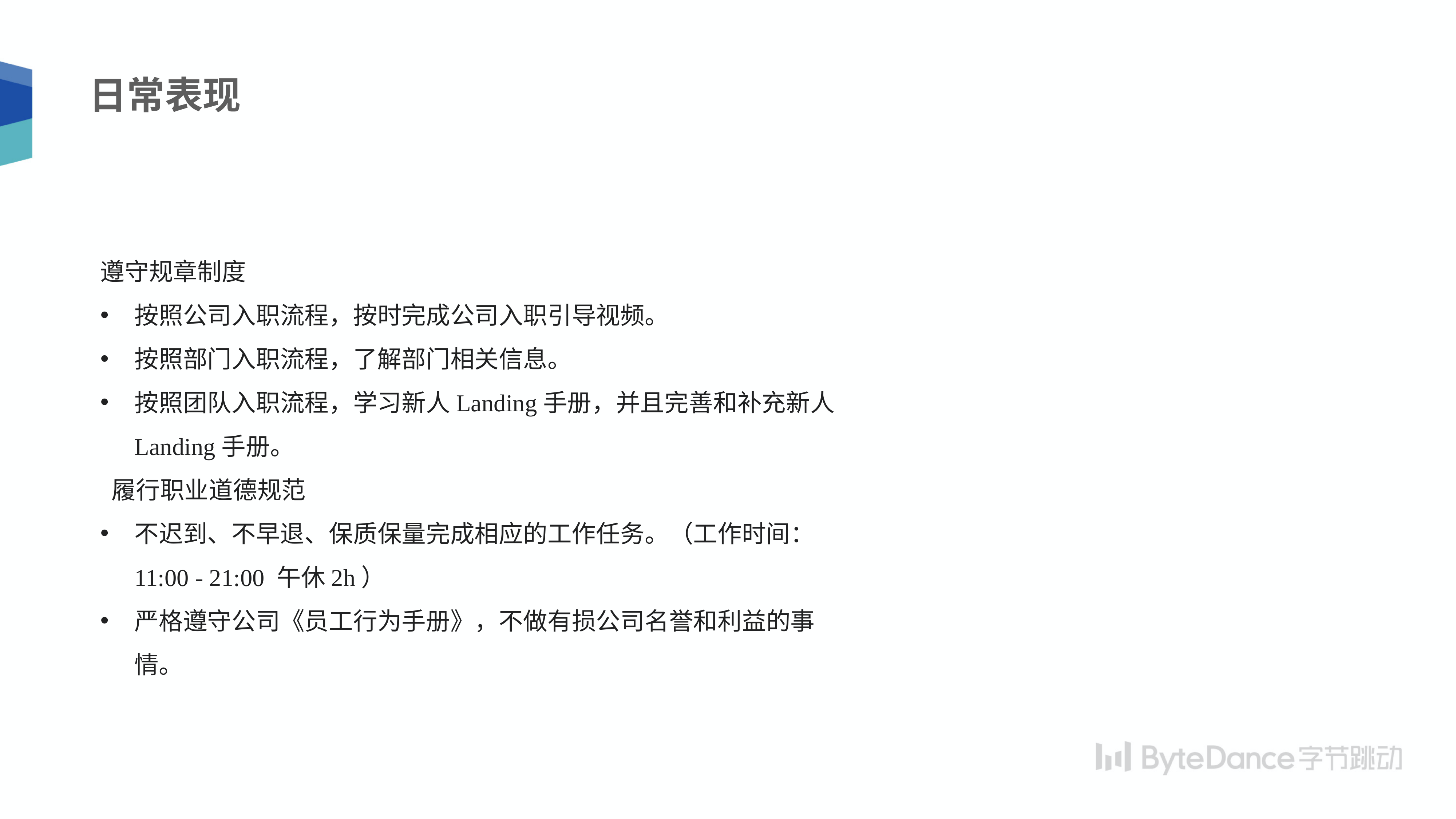

日常表现
遵守规章制度
按照公司入职流程，按时完成公司入职引导视频。
按照部门入职流程，了解部门相关信息。
按照团队入职流程，学习新人Landing手册，并且完善和补充新人Landing手册。
 履行职业道德规范
不迟到、不早退、保质保量完成相应的工作任务。（工作时间：11:00 - 21:00 午休2h）
严格遵守公司《员工行为手册》，不做有损公司名誉和利益的事情。